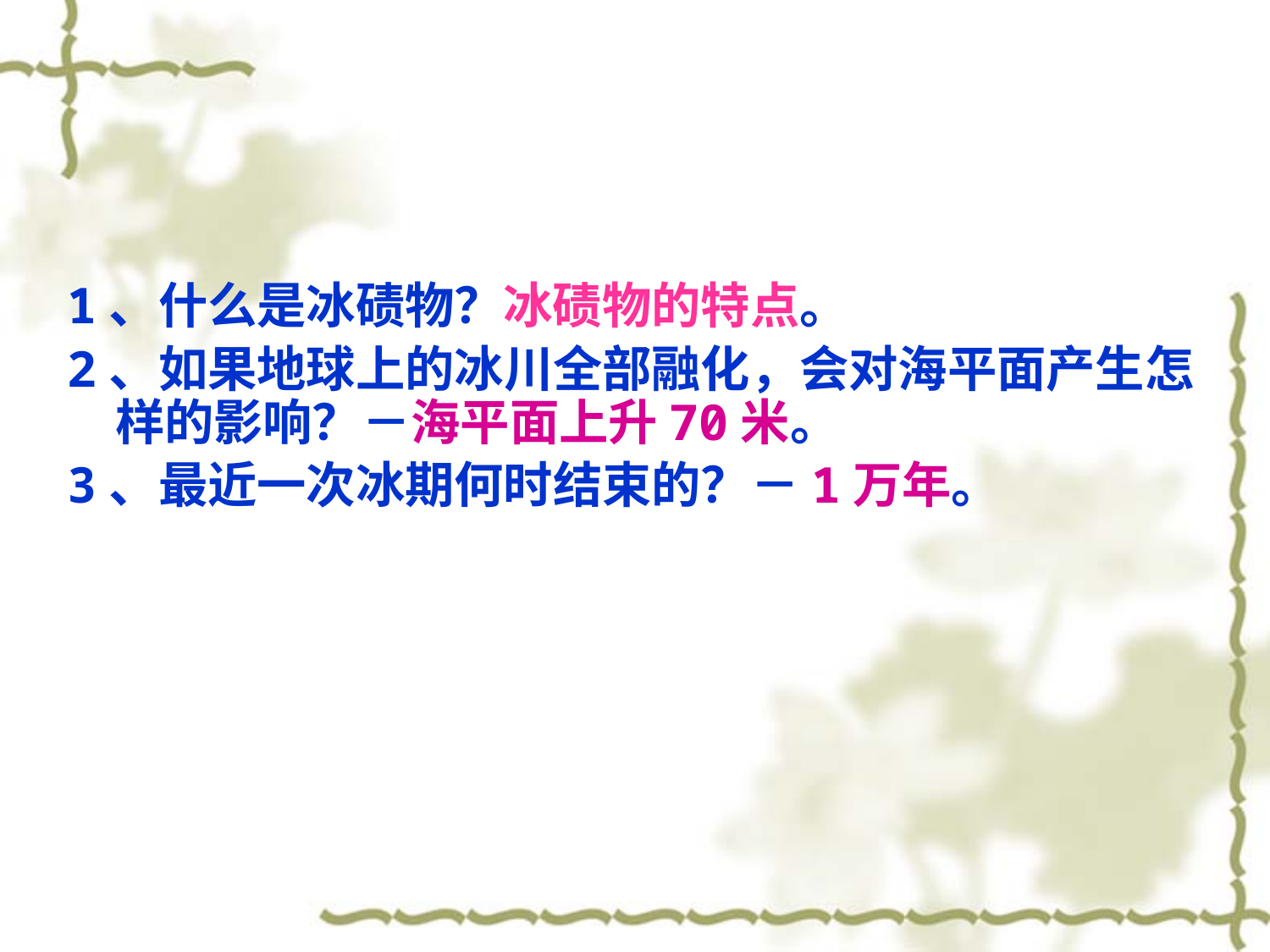

1、什么是冰碛物？冰碛物的特点。
2、如果地球上的冰川全部融化，会对海平面产生怎样的影响？－海平面上升70米。
3、最近一次冰期何时结束的？－1万年。